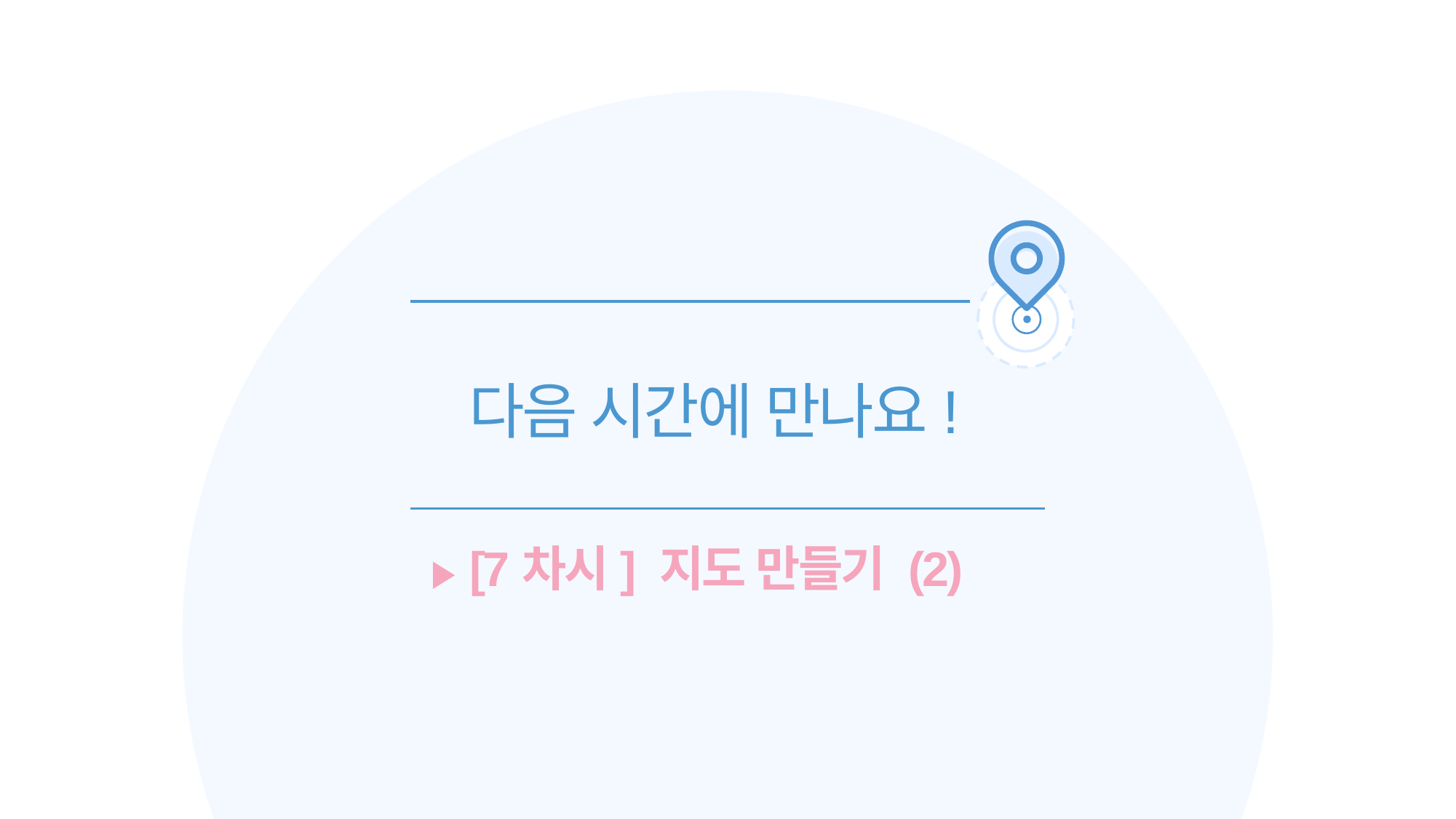

다음 시간에 만나요!
 ▶︎ [7차시] 지도 만들기 (2)